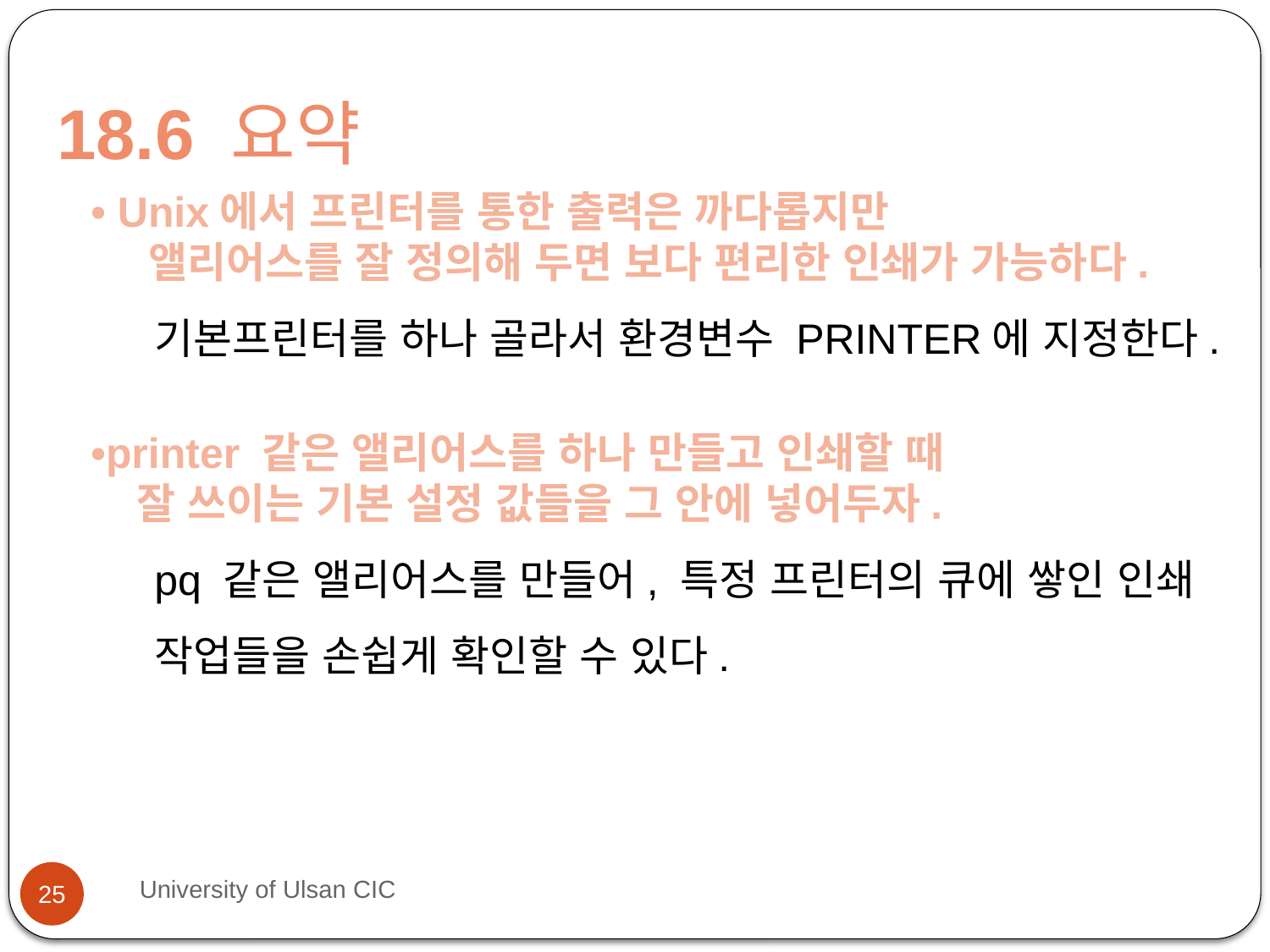

# 18.6 요약
• Unix에서 프린터를 통한 출력은 까다롭지만
    앨리어스를 잘 정의해 두면 보다 편리한 인쇄가 가능하다.
기본프린터를 하나 골라서 환경변수 PRINTER에 지정한다.

•printer 같은 앨리어스를 하나 만들고 인쇄할 때
   잘 쓰이는 기본 설정 값들을 그 안에 넣어두자.
pq 같은 앨리어스를 만들어, 특정 프린터의 큐에 쌓인 인쇄 작업들을 손쉽게 확인할 수 있다.
University of Ulsan CIC
25